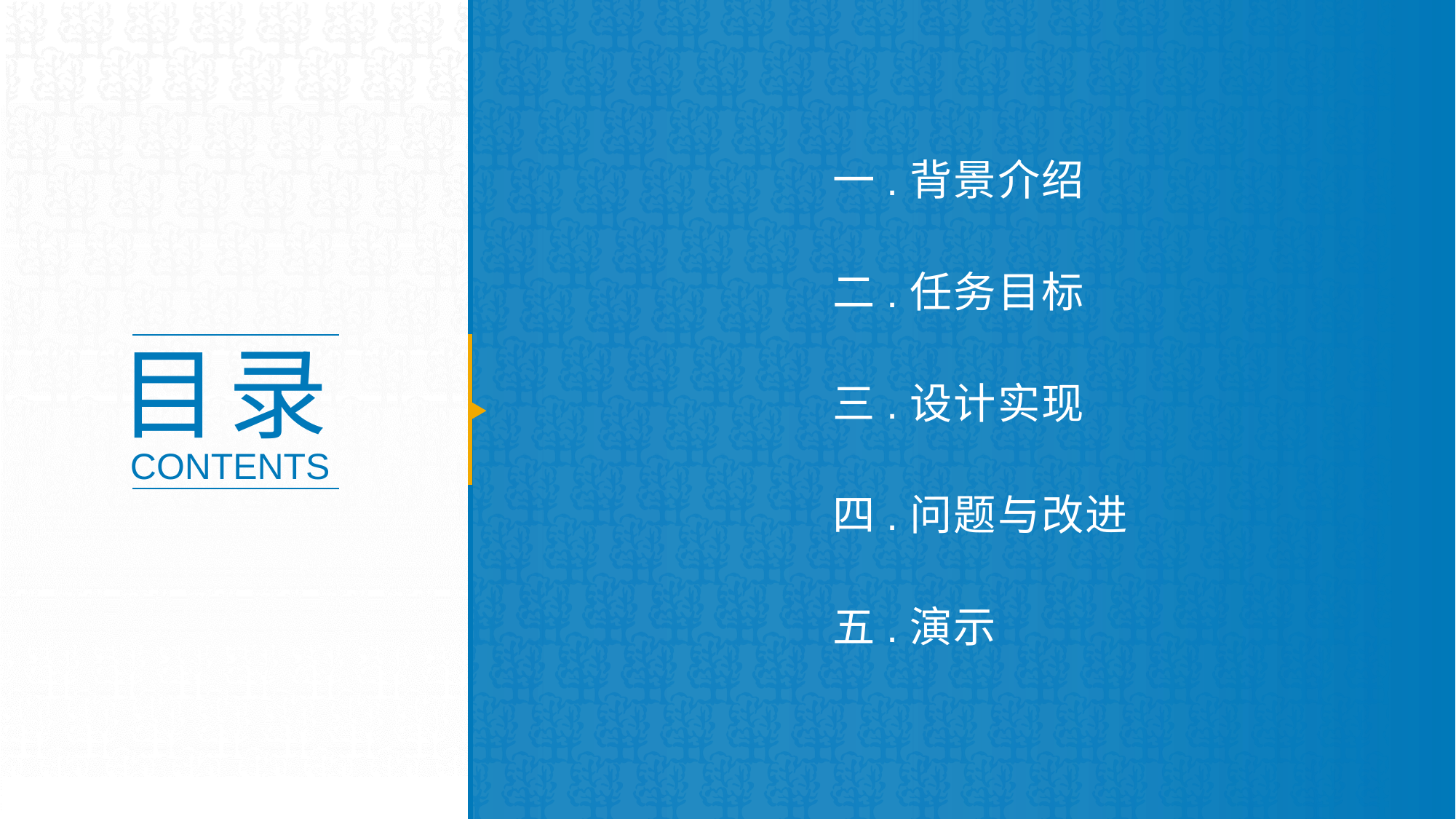

一.背景介绍
二.任务目标
三.设计实现
四.问题与改进
五.演示

目录
CONTENTS